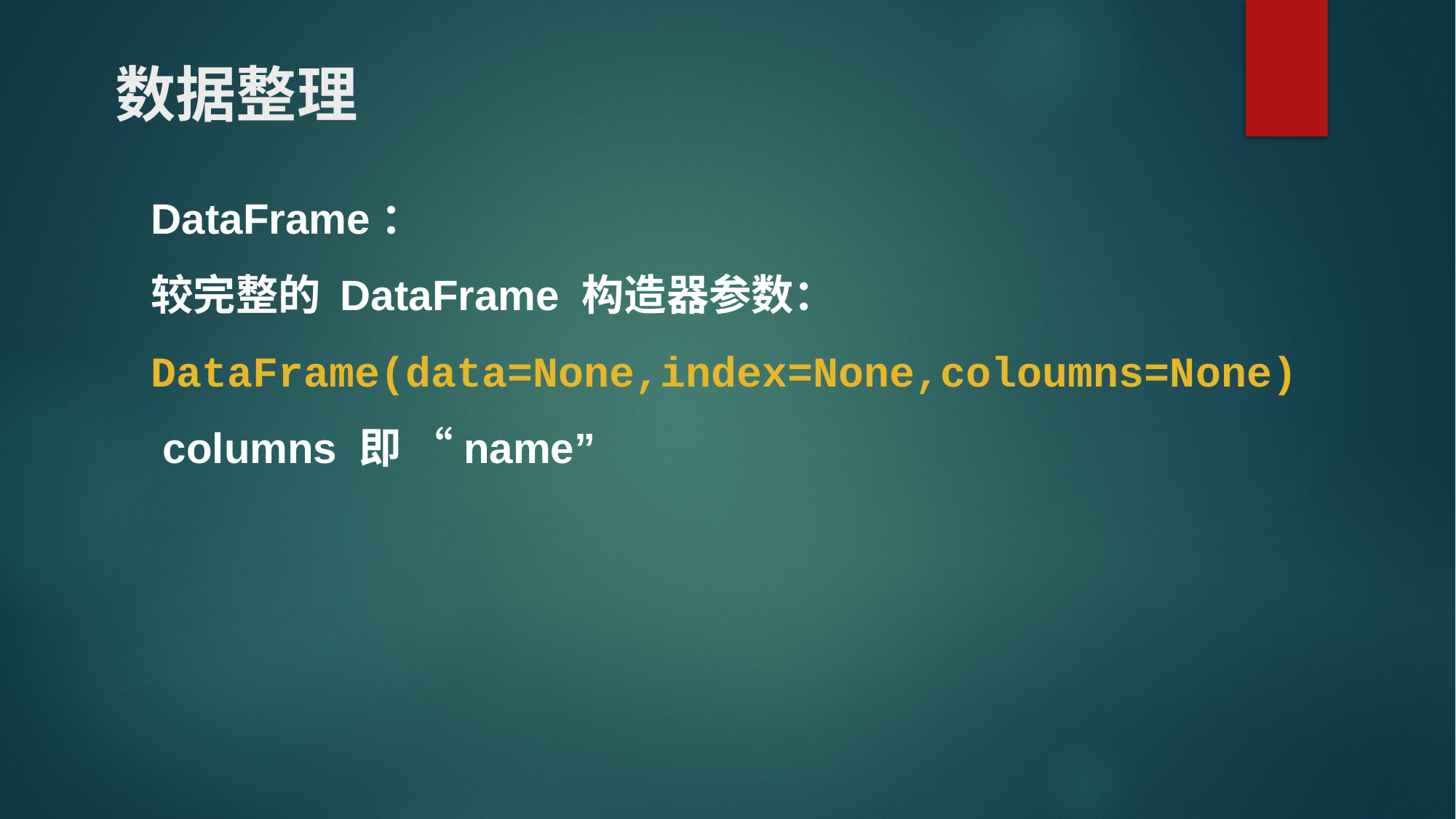

# 数据整理
DataFrame：
较完整的 DataFrame 构造器参数：DataFrame(data=None,index=None,coloumns=None)
 columns 即 “name”